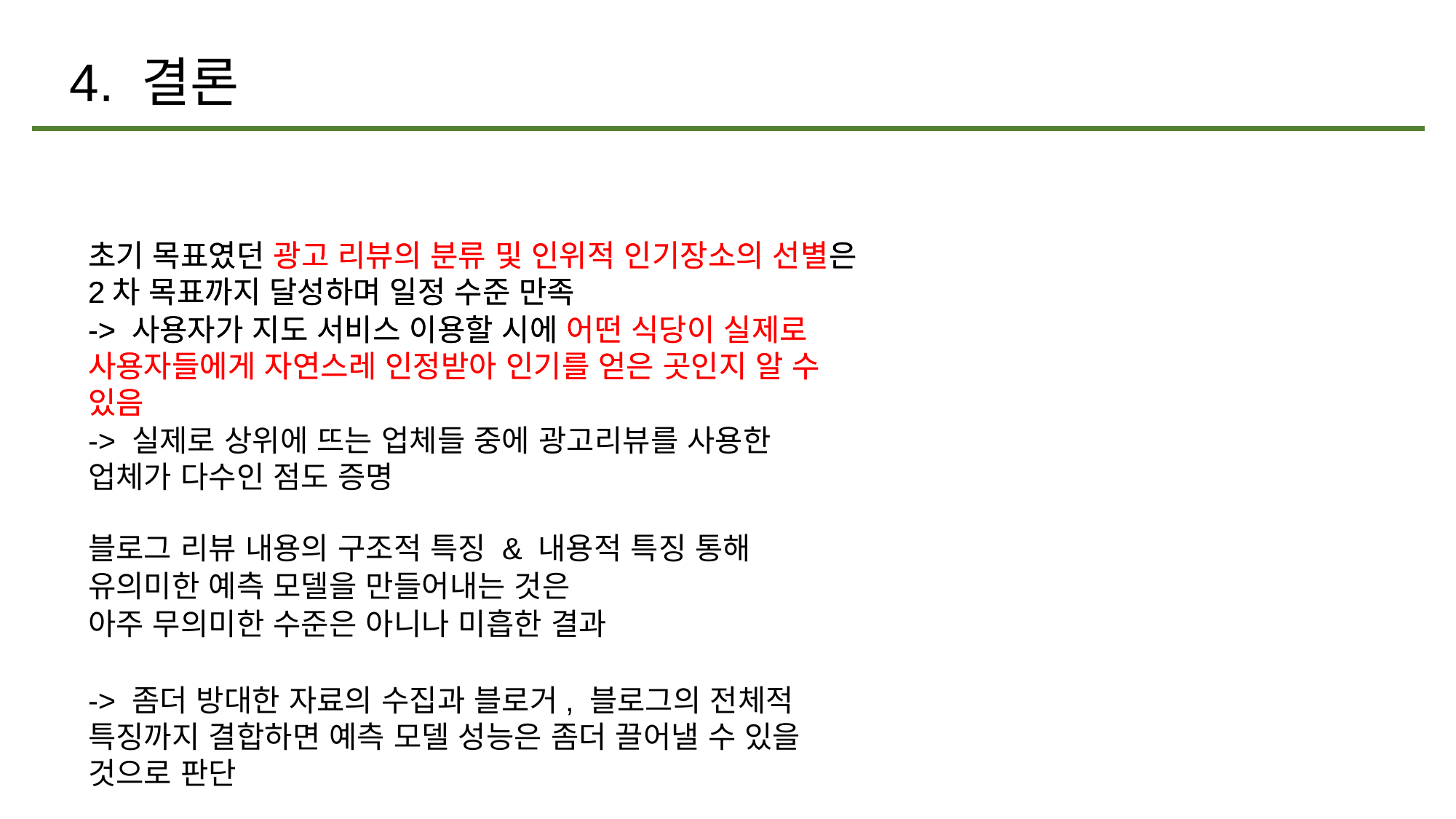

# 4. 결론
초기 목표였던 광고 리뷰의 분류 및 인위적 인기장소의 선별은 2차 목표까지 달성하며 일정 수준 만족
-> 사용자가 지도 서비스 이용할 시에 어떤 식당이 실제로 사용자들에게 자연스레 인정받아 인기를 얻은 곳인지 알 수 있음
-> 실제로 상위에 뜨는 업체들 중에 광고리뷰를 사용한 업체가 다수인 점도 증명
초기 목표였던 광고 리뷰의 분류 및 인위적 인기장소의 선별은 2차 목표까지 달성하며 일정 수준 만족
-> 사용자가 지도 서비스 이용할 시에 어떤 식당이 실제로 사용자들에게 자연스레 인정받아 인기를 얻은 곳인지 알 수 있음
블로그 리뷰 내용의 구조적 특징 & 내용적 특징 통해
유의미한 예측 모델을 만들어내는 것은
아주 무의미한 수준은 아니나 미흡한 결과

-> 좀더 방대한 자료의 수집과 블로거, 블로그의 전체적 특징까지 결합하면 예측 모델 성능은 좀더 끌어낼 수 있을 것으로 판단